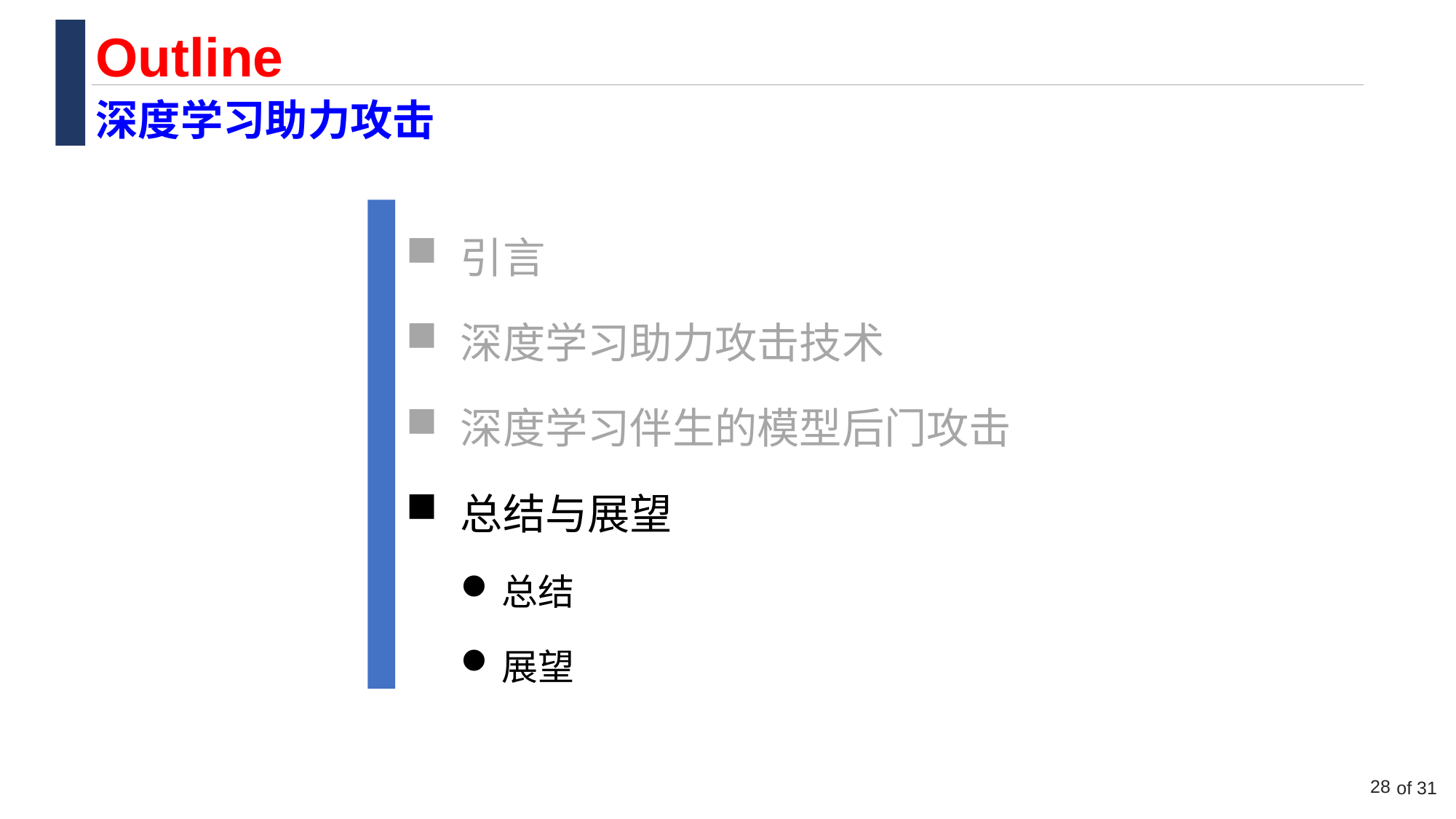

Outline
深度学习助力攻击

引言
深度学习助力攻击技术
深度学习伴生的模型后门攻击
总结与展望
总结
展望
28